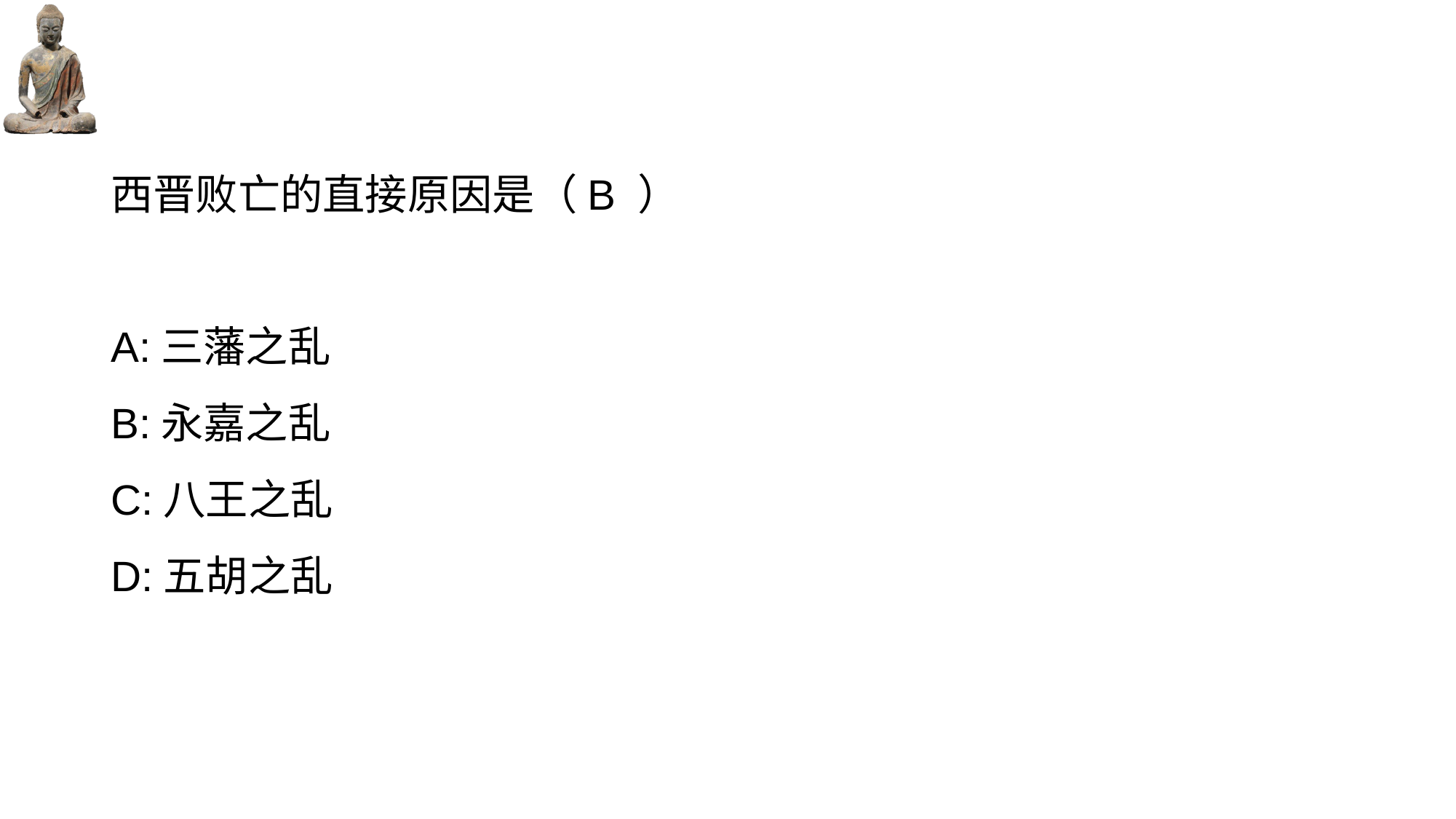

#
西晋败亡的直接原因是（B ）

A:三藩之乱
B:永嘉之乱
C:八王之乱
D:五胡之乱